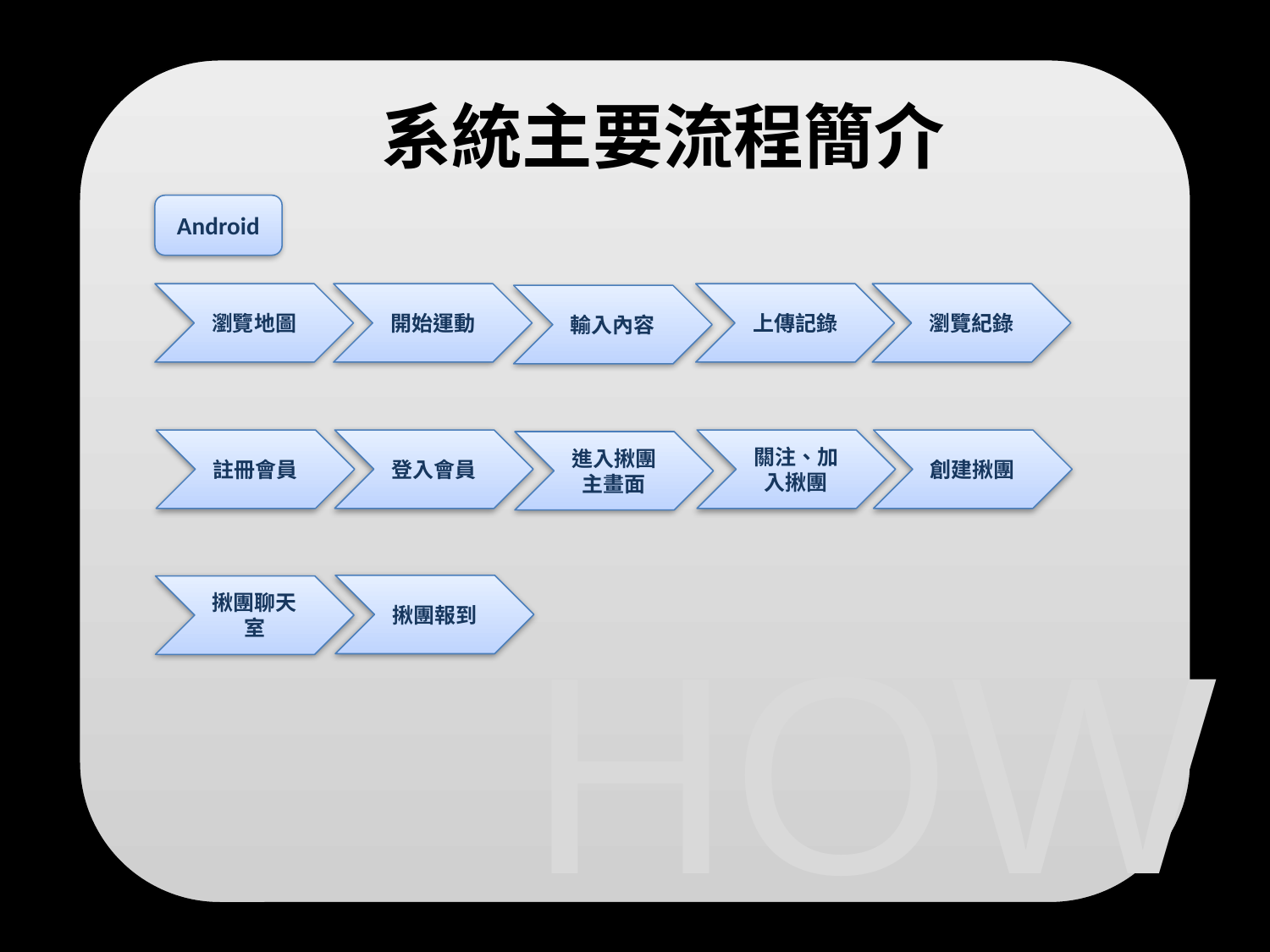

# 系統主要流程簡介

Android
上傳記錄
瀏覽紀錄
開始運動
瀏覽地圖
輸入內容
關注、加入揪團
創建揪團
登入會員
註冊會員
進入揪團主畫面
揪團報到
揪團聊天室
HOW